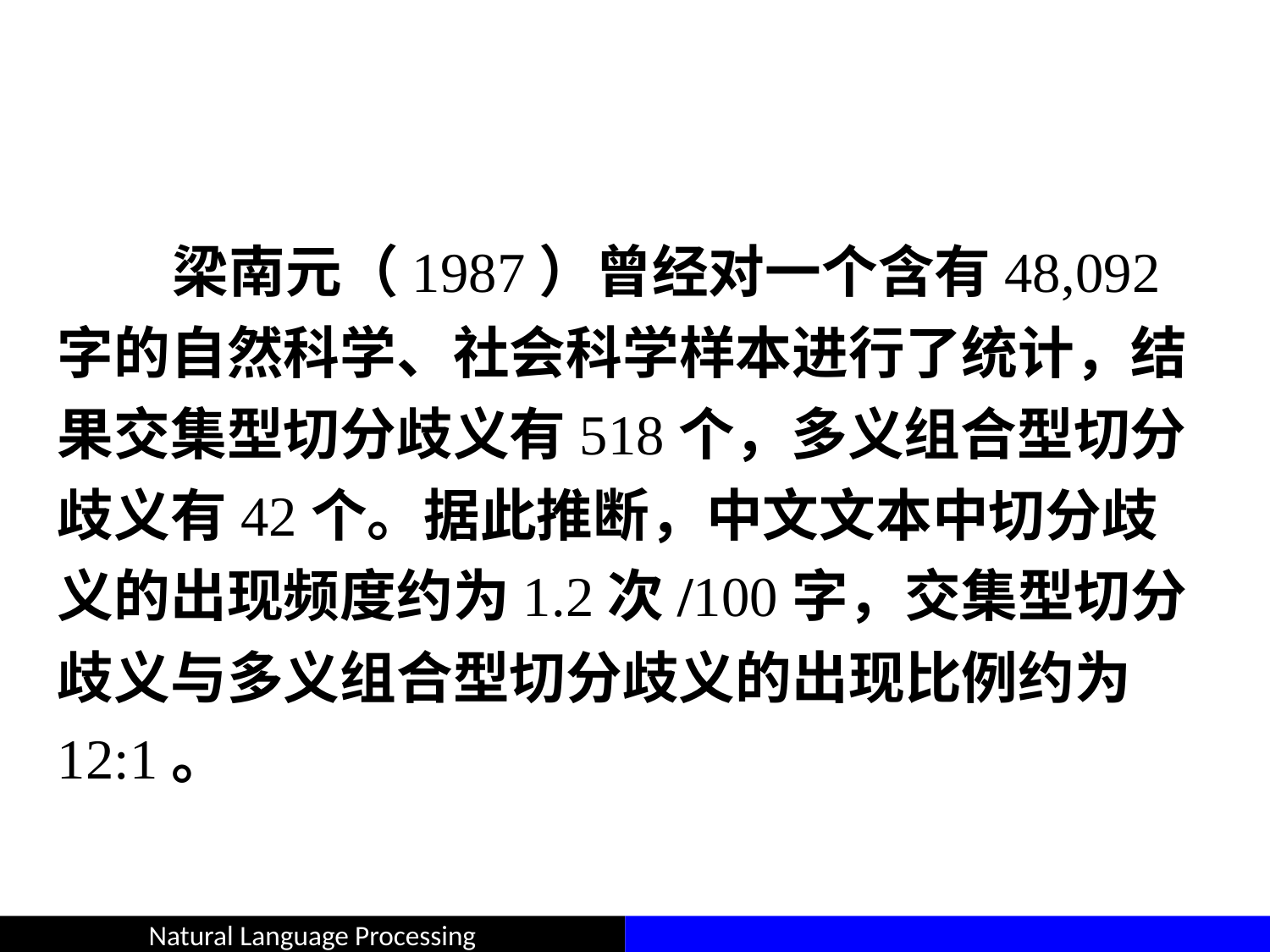

#
        梁南元（1987）曾经对一个含有48,092字的自然科学、社会科学样本进行了统计，结果交集型切分歧义有518个，多义组合型切分歧义有42个。据此推断，中文文本中切分歧义的出现频度约为1.2次/100字，交集型切分歧义与多义组合型切分歧义的出现比例约为12:1。